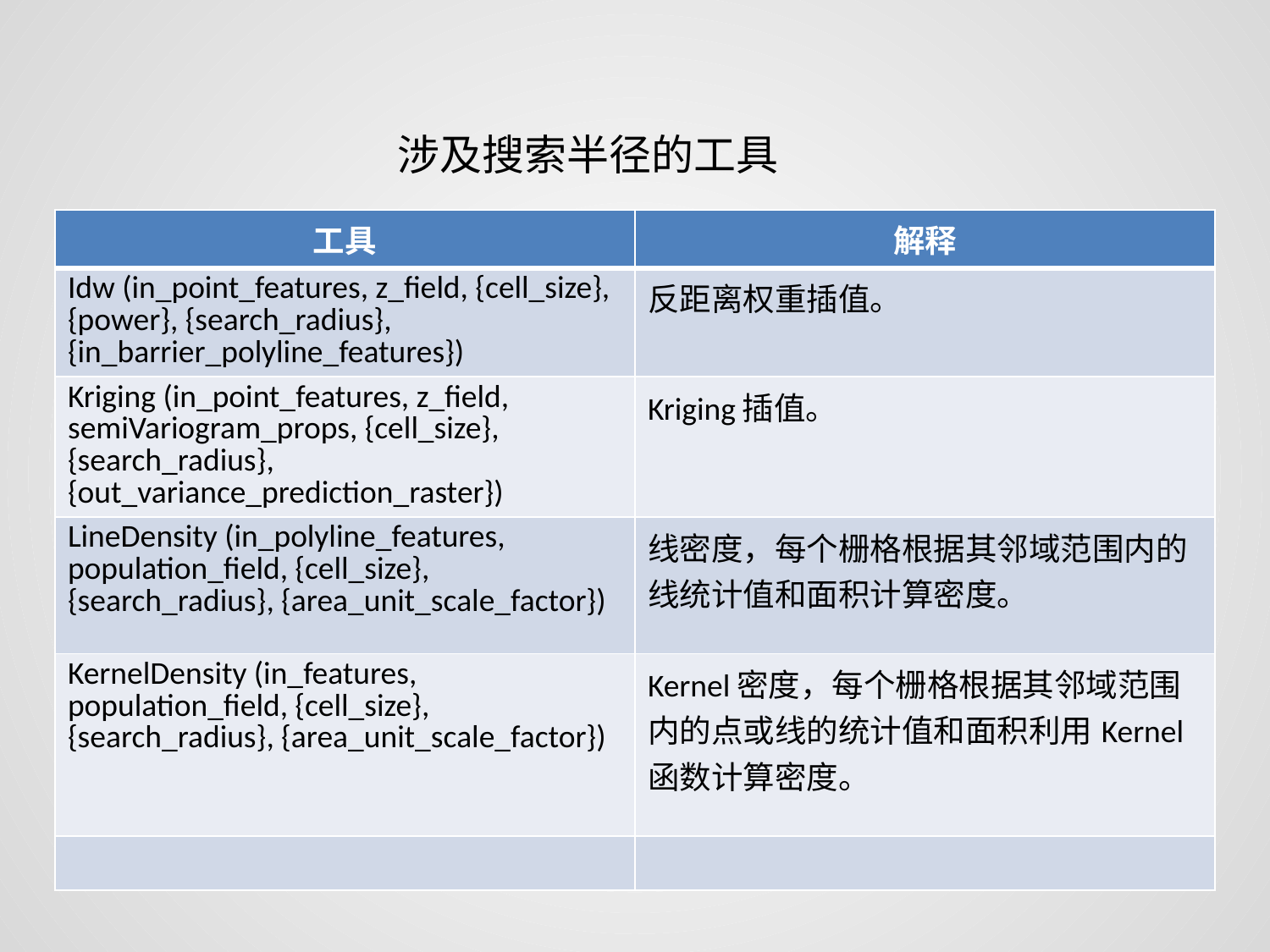

涉及搜索半径的工具
| 工具 | 解释 |
| --- | --- |
| Idw (in\_point\_features, z\_field, {cell\_size}, {power}, {search\_radius}, {in\_barrier\_polyline\_features}) | 反距离权重插值。 |
| Kriging (in\_point\_features, z\_field, semiVariogram\_props, {cell\_size}, {search\_radius}, {out\_variance\_prediction\_raster}) | Kriging插值。 |
| LineDensity (in\_polyline\_features, population\_field, {cell\_size}, {search\_radius}, {area\_unit\_scale\_factor}) | 线密度，每个栅格根据其邻域范围内的线统计值和面积计算密度。 |
| KernelDensity (in\_features, population\_field, {cell\_size}, {search\_radius}, {area\_unit\_scale\_factor}) | Kernel密度，每个栅格根据其邻域范围内的点或线的统计值和面积利用Kernel函数计算密度。 |
|  |  |